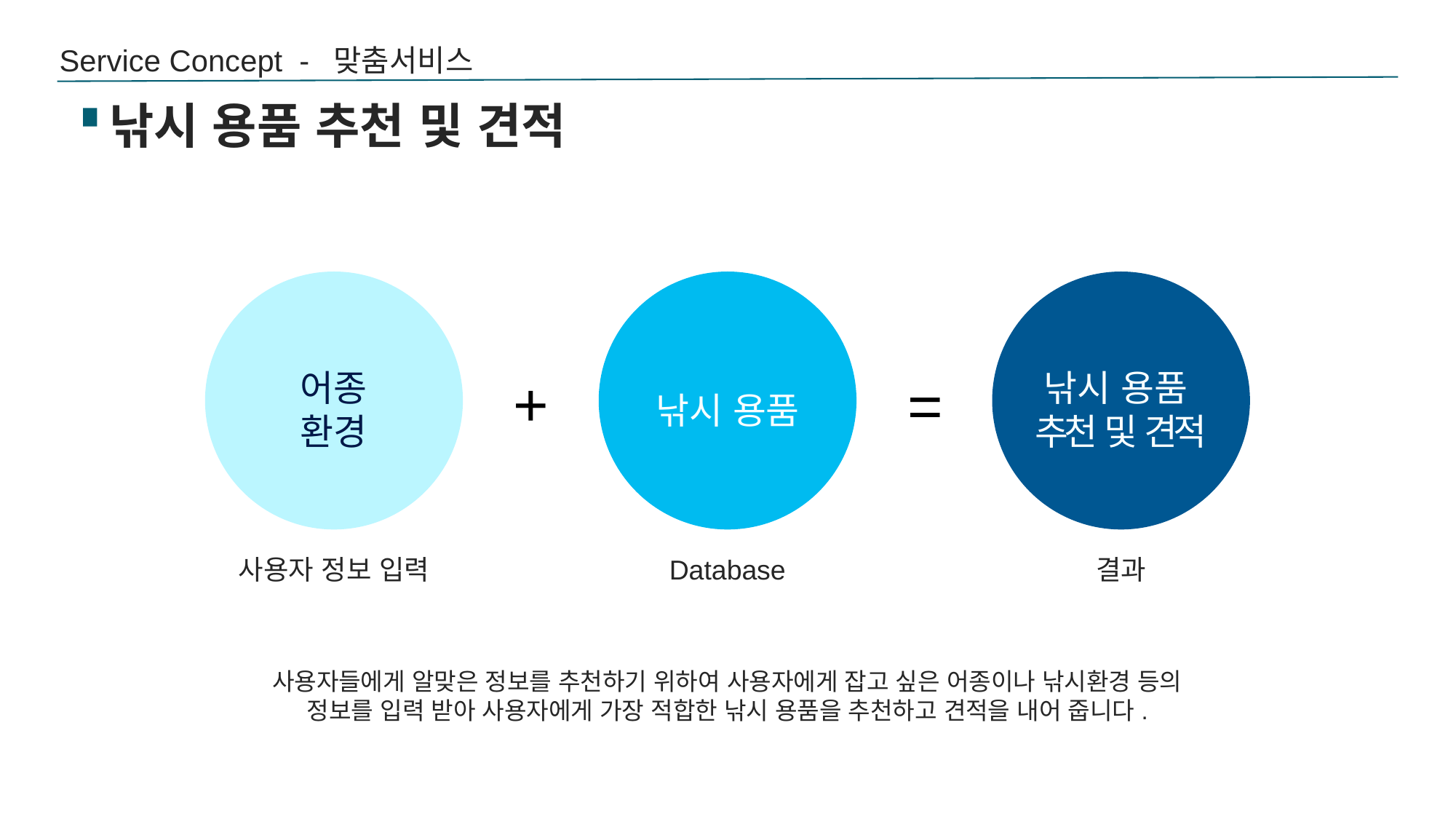

Service Concept  -  맞춤서비스
낚시 용품 추천 및 견적

어종
환경

낚시 용품
추천  및  견적
사용자 정보 입력
결과

낚시 용품
+
=
Database
사용자들에게 알맞은 정보를 추천하기 위하여 사용자에게 잡고 싶은 어종이나 낚시환경 등의 정보를 입력 받아 사용자에게 가장 적합한 낚시 용품을 추천하고 견적을 내어 줍니다.